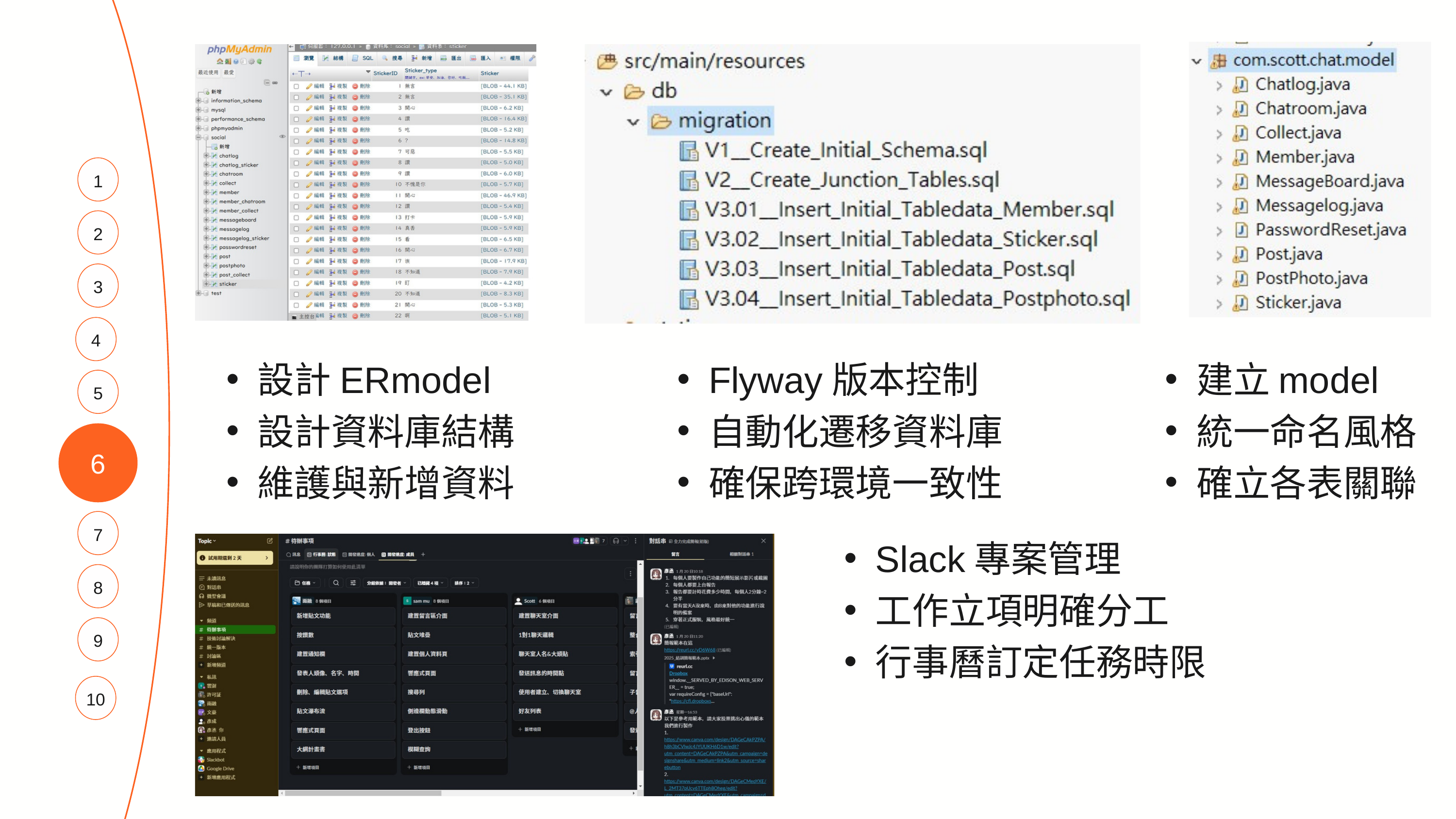

1

2

3

4
設計ERmodel
設計資料庫結構
維護與新增資料
Flyway版本控制
自動化遷移資料庫
確保跨環境一致性
建立model
統一命名風格
確立各表關聯

5

6

7
Slack專案管理
工作立項明確分工
行事曆訂定任務時限

8

9

10